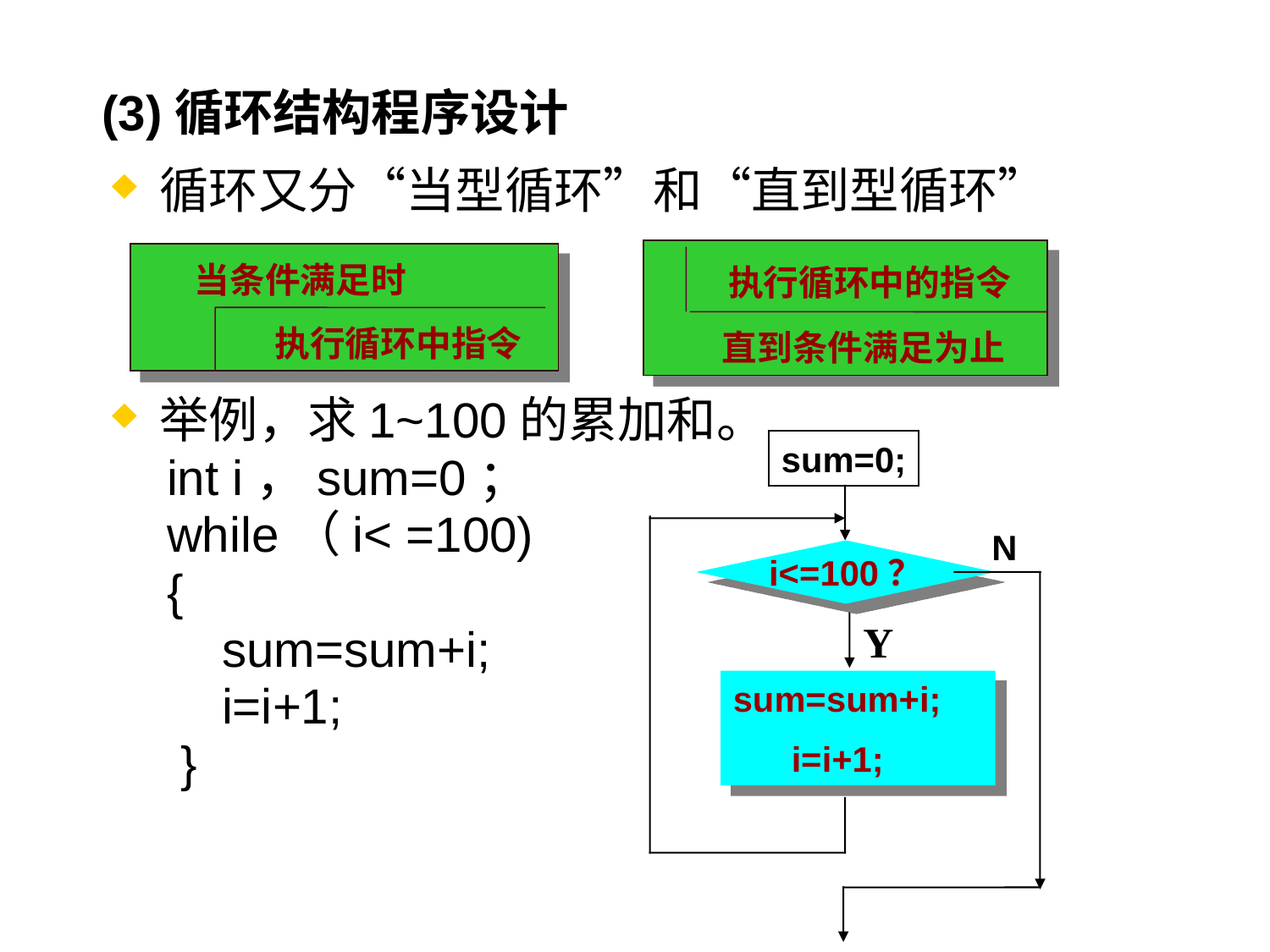

# (3)循环结构程序设计
循环又分“当型循环”和“直到型循环”

举例，求1~100的累加和。
    int i，sum=0；
    while（i< =100)
    {
        sum=sum+i;
        i=i+1;
     }

当条件满足时
执行循环中的指令

执行循环中指令
直到条件满足为止
sum=0;

N
i<=100？

Y

sum=sum+i;
      i=i+1;